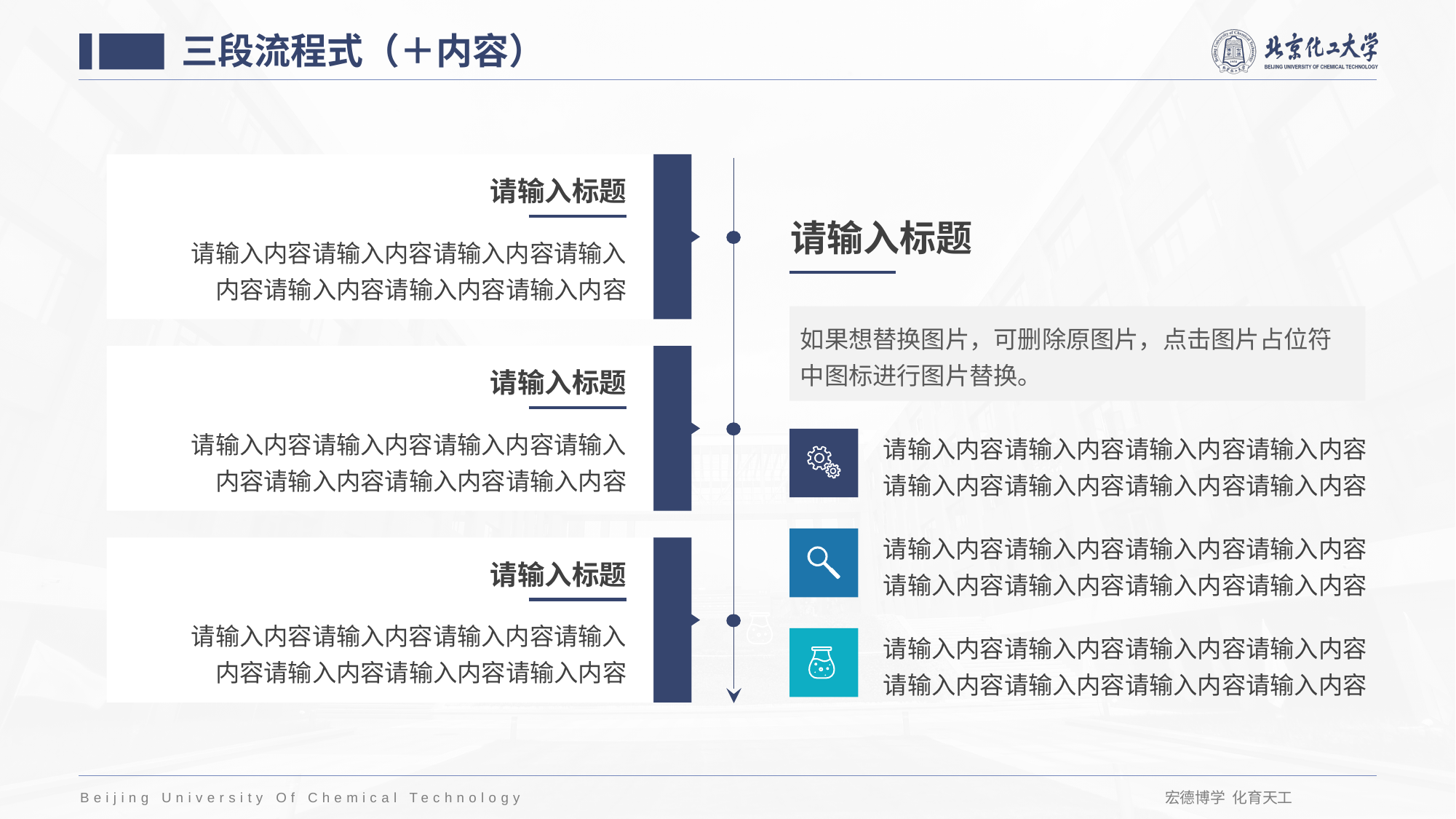

三段流程式（＋内容）

请输入标题
请输入标题

请输入内容请输入内容请输入内容请输入内容请输入内容请输入内容请输入内容

如果想替换图片，可删除原图片，点击图片占位符中图标进行图片替换。

请输入标题

请输入内容请输入内容请输入内容请输入内容请输入内容请输入内容请输入内容

请输入内容请输入内容请输入内容请输入内容请输入内容请输入内容请输入内容请输入内容

请输入内容请输入内容请输入内容请输入内容请输入内容请输入内容请输入内容请输入内容

请输入标题

请输入内容请输入内容请输入内容请输入内容请输入内容请输入内容请输入内容

请输入内容请输入内容请输入内容请输入内容请输入内容请输入内容请输入内容请输入内容